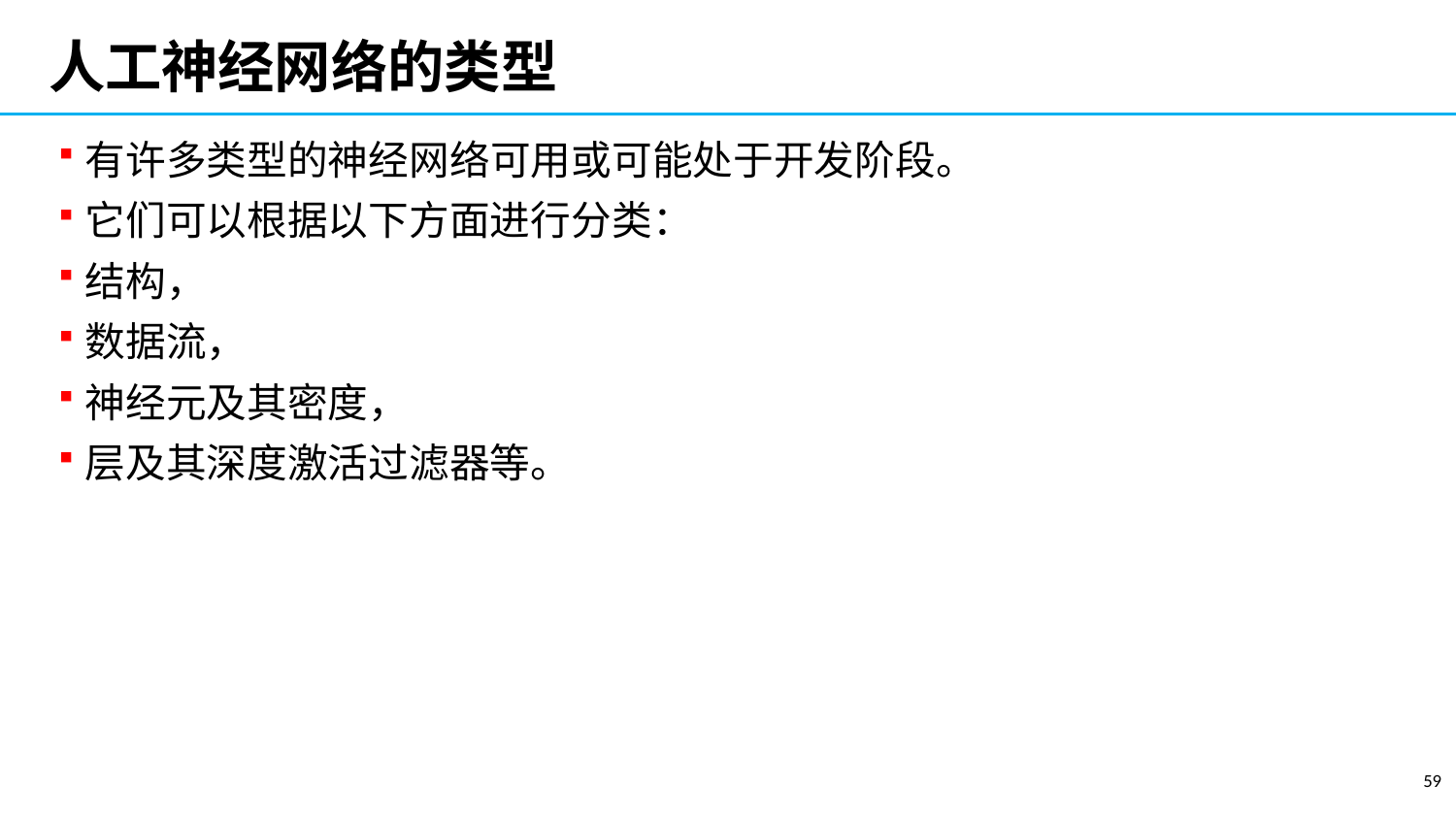

# 人工神经网络的类型

有许多类型的神经网络可用或可能处于开发阶段。
它们可以根据以下方面进行分类：
结构，
数据流，
神经元及其密度，
层及其深度激活过滤器等。
59